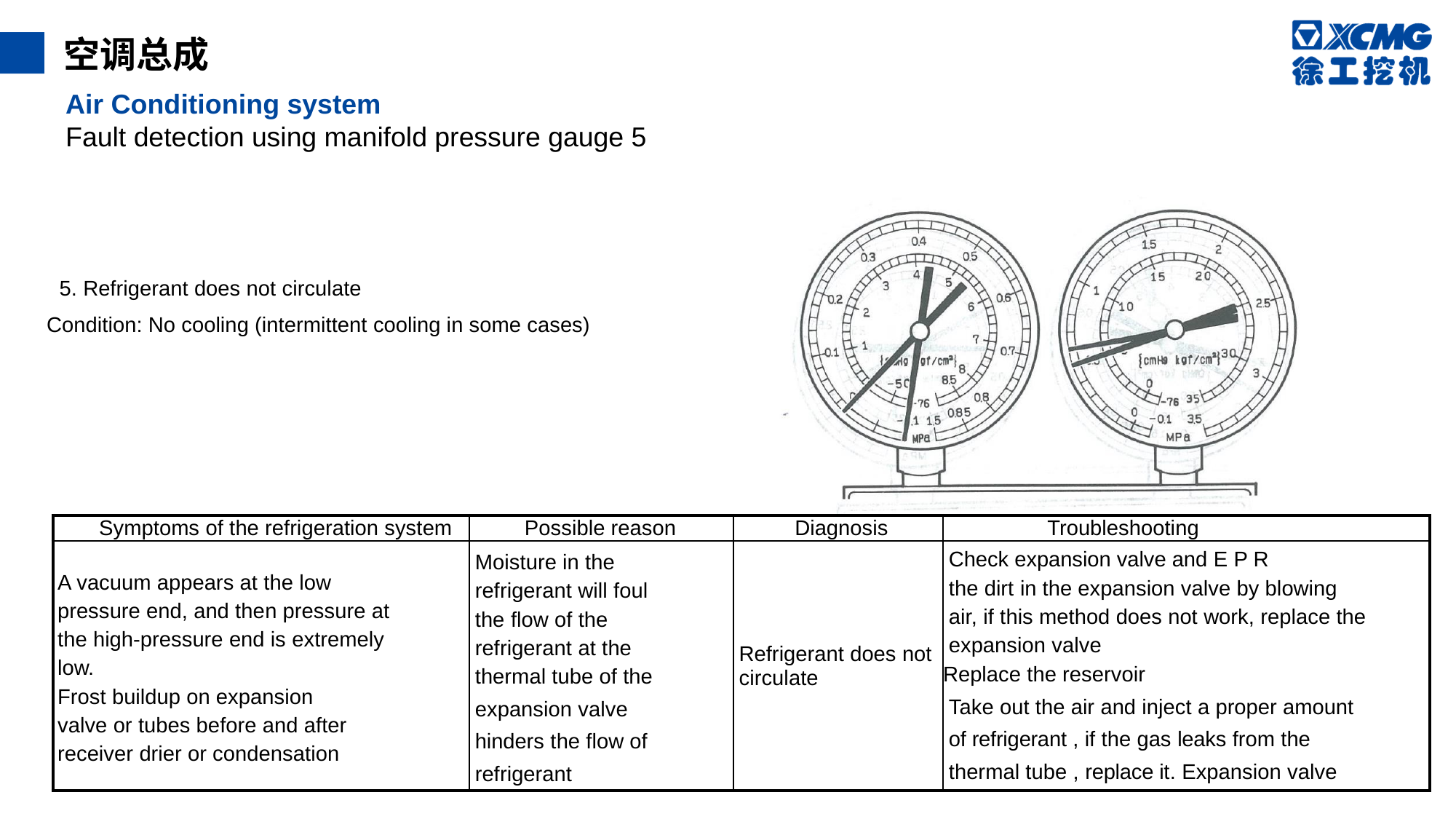

空调总成

Air Conditioning system
Fault detection using manifold pressure gauge 5

5. Refrigerant does not circulate
Condition: No cooling (intermittent cooling in some cases)
| Symptoms of the refrigeration system | Possible reason | Diagnosis | Troubleshooting |
| --- | --- | --- | --- |
| A vacuum appears at the low pressure end, and then pressure at the high-pressure end is extremely low. Frost buildup on expansion valve or tubes before and after receiver drier or condensation | Moisture in the refrigerant will foul the flow of the refrigerant at the thermal tube of the expansion valve hinders the flow of refrigerant | Refrigerant does not circulate | Check expansion valve and E P R the dirt in the expansion valve by blowing air, if this method does not work, replace the expansion valve Replace the reservoir Take out the air and inject a proper amount of refrigerant , if the gas leaks from the thermal tube , replace it. Expansion valve |